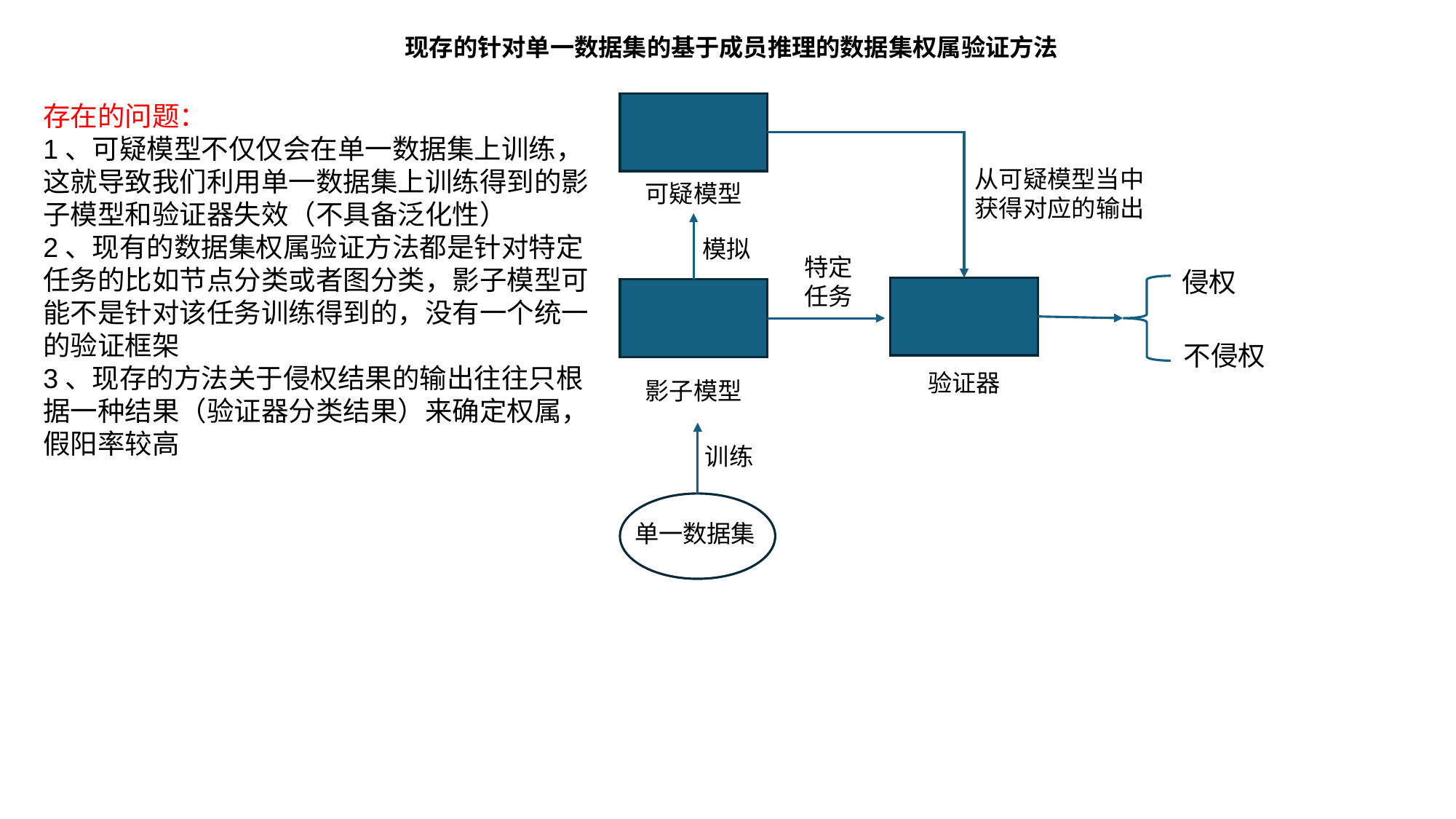

现存的针对单一数据集的基于成员推理的数据集权属验证方法
存在的问题：
1、可疑模型不仅仅会在单一数据集上训练，
这就导致我们利用单一数据集上训练得到的影子模型和验证器失效（不具备泛化性）
2、现有的数据集权属验证方法都是针对特定任务的比如节点分类或者图分类，影子模型可能不是针对该任务训练得到的，没有一个统一的验证框架
3、现存的方法关于侵权结果的输出往往只根据一种结果（验证器分类结果）来确定权属，假阳率较高

从可疑模型当中获得对应的输出
可疑模型
模拟
特定
任务
侵权

不侵权
验证器
影子模型
训练

单一数据集